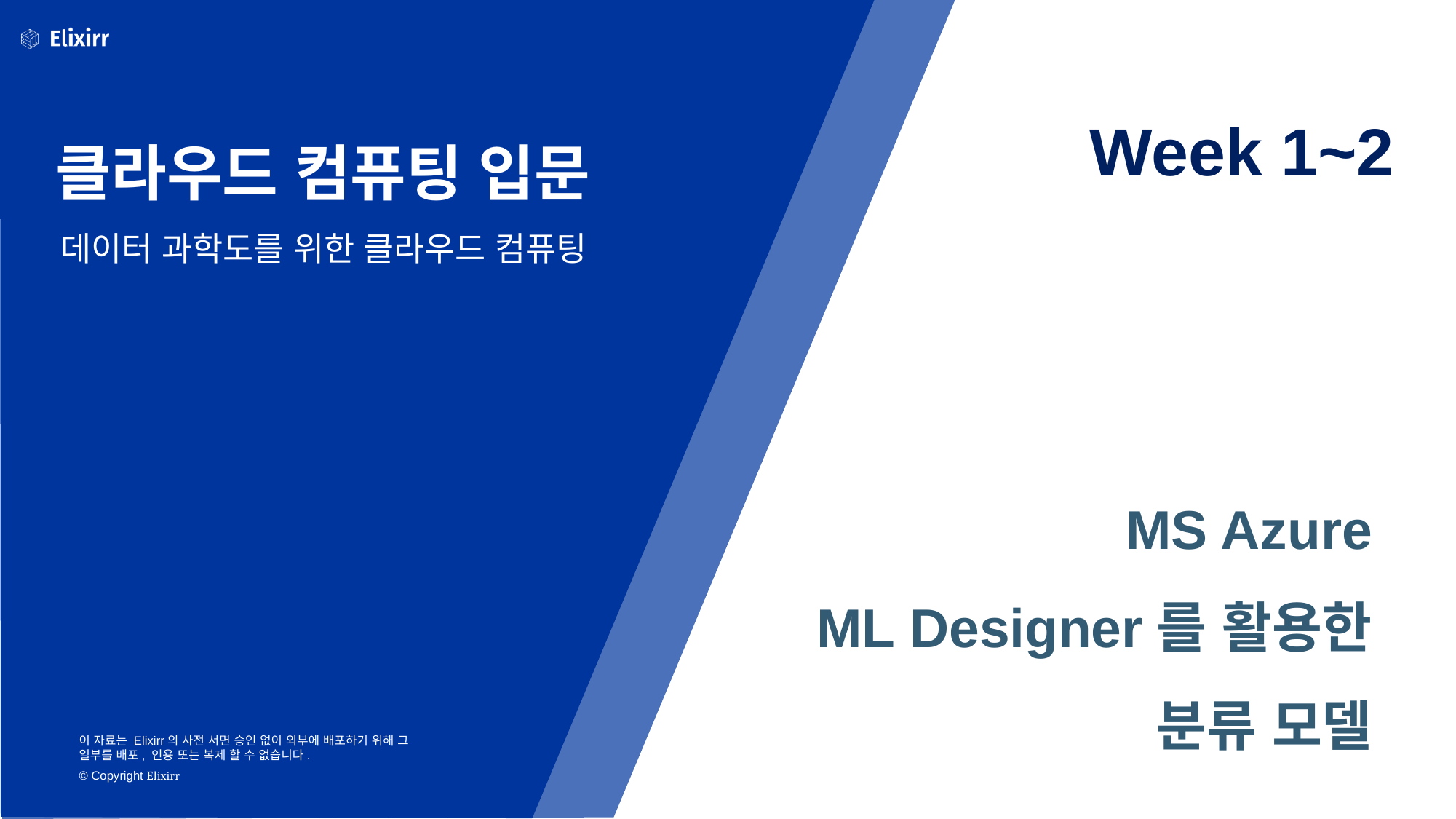

Week 1~2
# 클라우드 컴퓨팅 입문
데이터 과학도를 위한 클라우드 컴퓨팅
MS Azure
ML Designer를 활용한
분류 모델